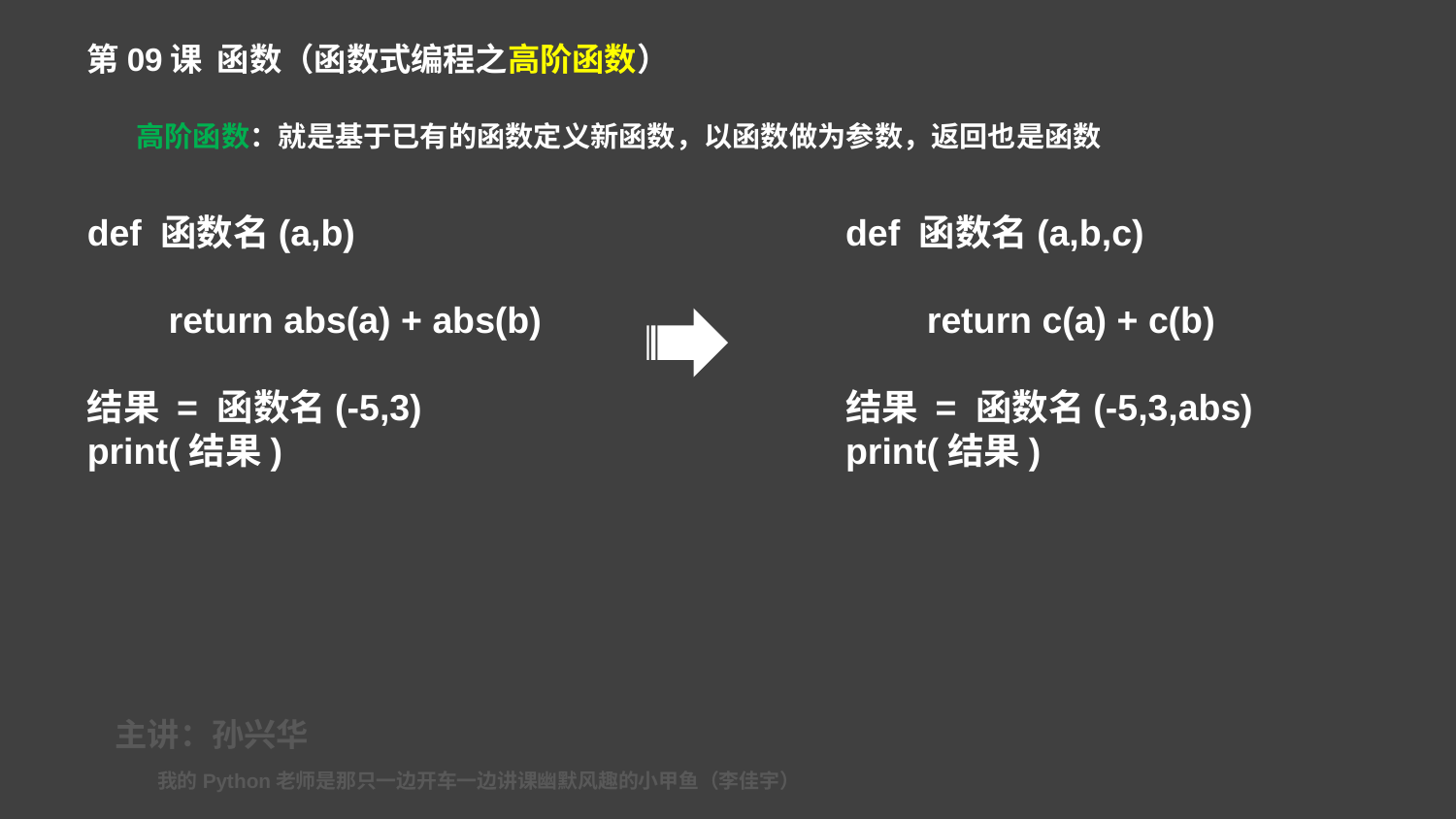

第09课  函数（函数式编程之高阶函数）
高阶函数：就是基于已有的函数定义新函数，以函数做为参数，返回也是函数
def 函数名(a,b)

        return abs(a) + abs(b)

结果 = 函数名(-5,3)
print(结果)
def 函数名(a,b,c)

        return c(a) + c(b)

结果 = 函数名(-5,3,abs)
print(结果)